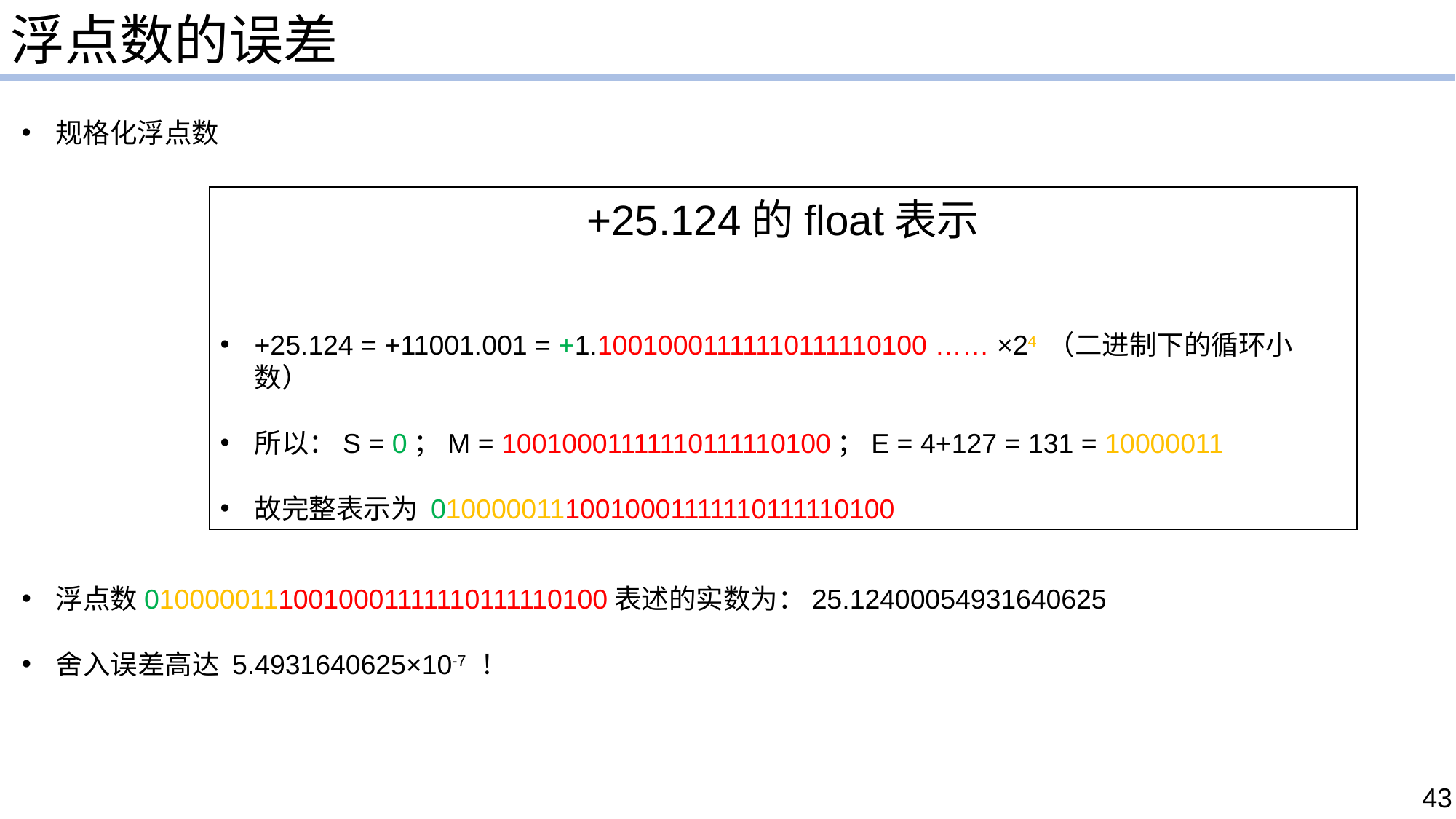

浮点数的误差
规格化浮点数
+25.124的float表示

+25.124 = +11001.001 = +1.10010001111110111110100 …… ×24 （二进制下的循环小数）

所以：S = 0；M = 10010001111110111110100；E = 4+127 = 131 = 10000011

故完整表示为 01000001110010001111110111110100
浮点数01000001110010001111110111110100表述的实数为：25.12400054931640625

舍入误差高达 5.4931640625×10-7 ！
43